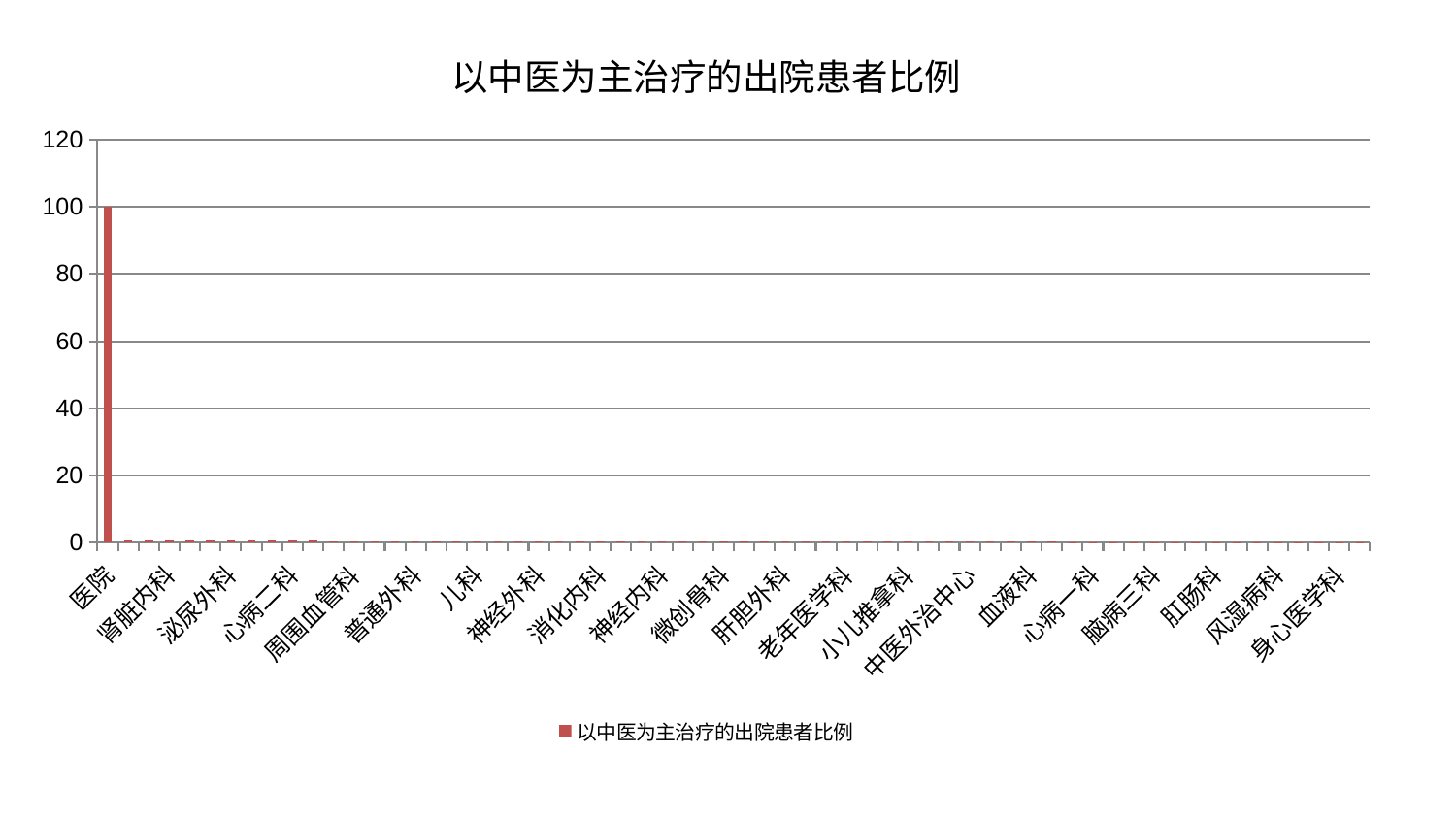

### Chart: 以中医为主治疗的出院患者比例

| Category | 以中医为主治疗的出院患者比例 |
|---|---|
| 医院 | 100.0 |
| 创伤骨科 | 1.0578624771160758 |
| 肾病科 | 1.021988391506054 |
| 肾脏内科 | 1.0088880650036223 |
| 心病三科 | 0.9536730455741228 |
| 脊柱骨科 | 0.896156773692934 |
| 泌尿外科 | 0.8743518495840429 |
| 内分泌科 | 0.8131765774606696 |
| 推拿科 | 0.8050205849526525 |
| 心病二科 | 0.8037538876266408 |
| 脾胃病科 | 0.7990264873752143 |
| 口腔科 | 0.7788835252443884 |
| 周围血管科 | 0.7583245954646243 |
| 关节骨科 | 0.7531338673842037 |
| 产科 | 0.7211824908043332 |
| 普通外科 | 0.6945151654066354 |
| 西区重症医学科 | 0.675547731802949 |
| 骨科 | 0.6696608793369225 |
| 儿科 | 0.6341898454024263 |
| 针灸科 | 0.6338710638541171 |
| 显微骨科 | 0.6253826028634406 |
| 神经外科 | 0.6148805079603635 |
| 脑病一科 | 0.613398911874429 |
| 耳鼻喉科 | 0.6031126747002475 |
| 消化内科 | 0.5837422679116538 |
| 皮肤科 | 0.5718193376991977 |
| 肿瘤内科 | 0.5271936348837513 |
| 神经内科 | 0.5154236207898435 |
| 胸外科 | 0.5069593053103203 |
| 康复科 | 0.4735109545047597 |
| 微创骨科 | 0.4518022678455622 |
| 妇科 | 0.4471877480211452 |
| 男科 | 0.43389073144511214 |
| 肝胆外科 | 0.3953533517022145 |
| 心病四科 | 0.3690774280838881 |
| 眼科 | 0.36511127414731886 |
| 老年医学科 | 0.35301973944037174 |
| 治未病中心 | 0.34904146034712735 |
| 东区肾病科 | 0.3412161270647358 |
| 小儿推拿科 | 0.33188240107806904 |
| 小儿骨科 | 0.33040396546457995 |
| 综合内科 | 0.3217155039417909 |
| 中医外治中心 | 0.31455121733466795 |
| 运动损伤骨科 | 0.31345235993954473 |
| 心血管内科 | 0.2602017250913951 |
| 血液科 | 0.21330783595086936 |
| 肝病科 | 0.21208675354210213 |
| 美容皮肤科 | 0.19285673826117852 |
| 心病一科 | 0.18108450488257158 |
| 脾胃科消化科合并 | 0.16595395811307975 |
| 东区重症医学科 | 0.16184881536506301 |
| 脑病三科 | 0.15778935789399803 |
| 中医经典科 | 0.1521099559782841 |
| 妇科妇二科合并 | 0.13265603281062424 |
| 肛肠科 | 0.11453226969365832 |
| 呼吸内科 | 0.11222868982407272 |
| 重症医学科 | 0.10868964145025638 |
| 风湿病科 | 0.06426817575977163 |
| 乳腺甲状腺外科 | 0.059266725390056944 |
| 妇二科 | 0.036026206684056226 |
| 身心医学科 | 0.021651825870001997 |
| 脑病二科 | 0.012205750836922852 |
251